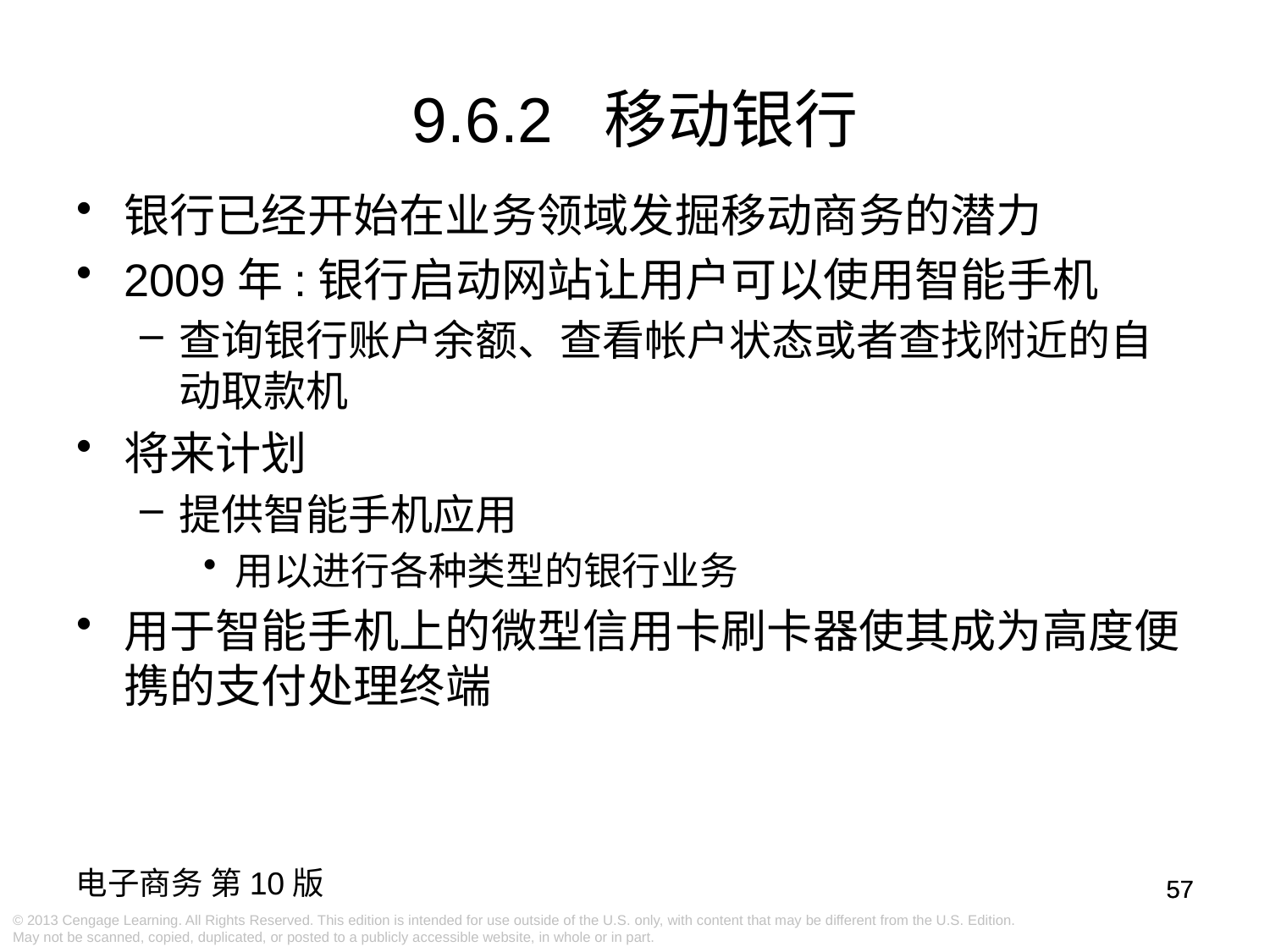

# 9.6.2  移动银行
银行已经开始在业务领域发掘移动商务的潜力
2009年:银行启动网站让用户可以使用智能手机
查询银行账户余额、查看帐户状态或者查找附近的自动取款机
将来计划
提供智能手机应用
用以进行各种类型的银行业务
用于智能手机上的微型信用卡刷卡器使其成为高度便携的支付处理终端
57
57